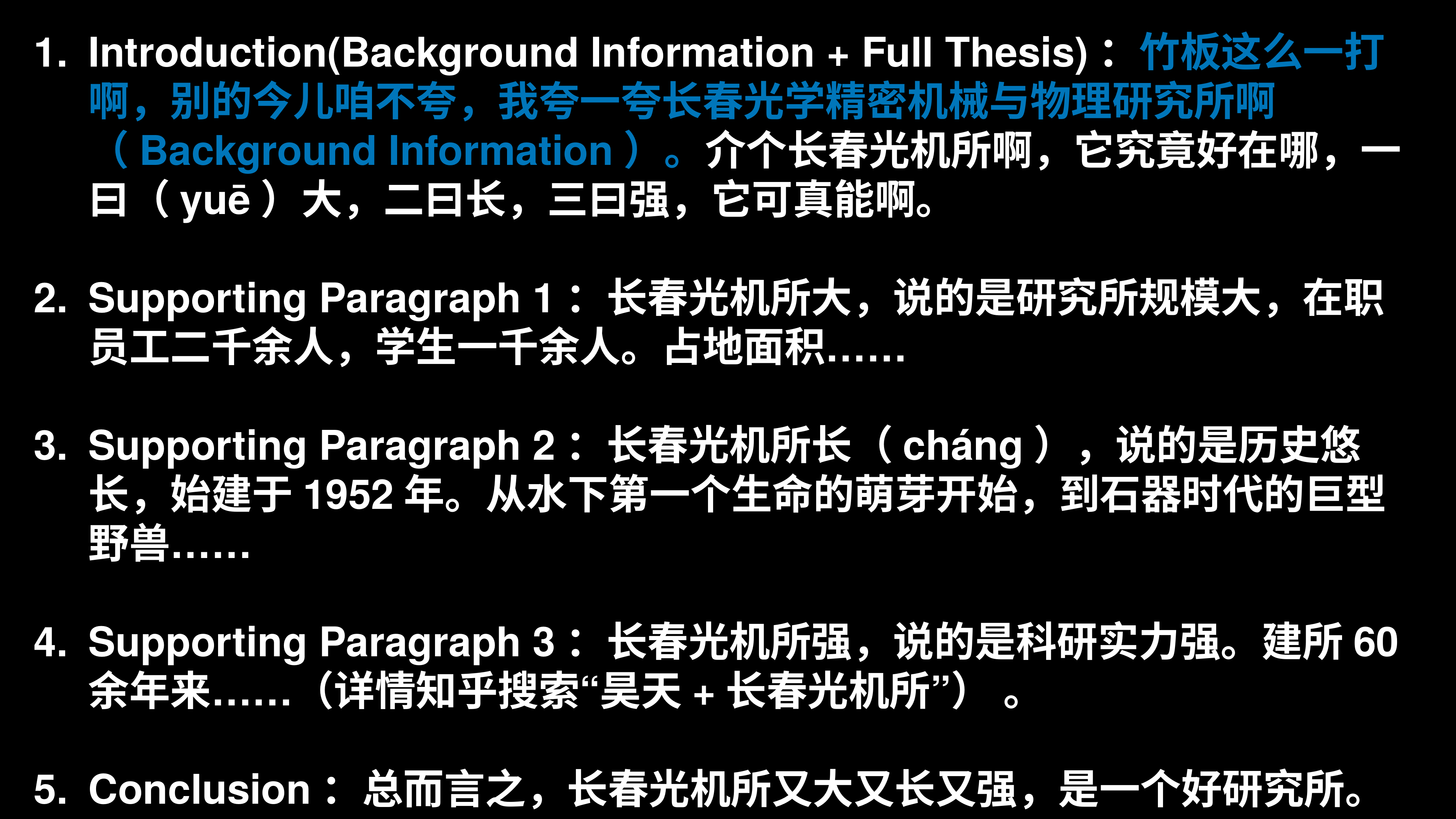

Introduction(Background Information + Full Thesis)：竹板这么一打啊，别的今儿咱不夸，我夸一夸长春光学精密机械与物理研究所啊（Background Information）。介个长春光机所啊，它究竟好在哪，一曰（yuē）大，二曰长，三曰强，它可真能啊。

Supporting Paragraph 1：长春光机所大，说的是研究所规模大，在职员工二千余人，学生一千余人。占地面积……

Supporting Paragraph 2：长春光机所长（cháng），说的是历史悠长，始建于1952年。从水下第一个生命的萌芽开始，到石器时代的巨型野兽……

Supporting Paragraph 3：长春光机所强，说的是科研实力强。建所60余年来……（详情知乎搜索“昊天+长春光机所”） 。

Conclusion：总而言之，长春光机所又大又长又强，是一个好研究所。